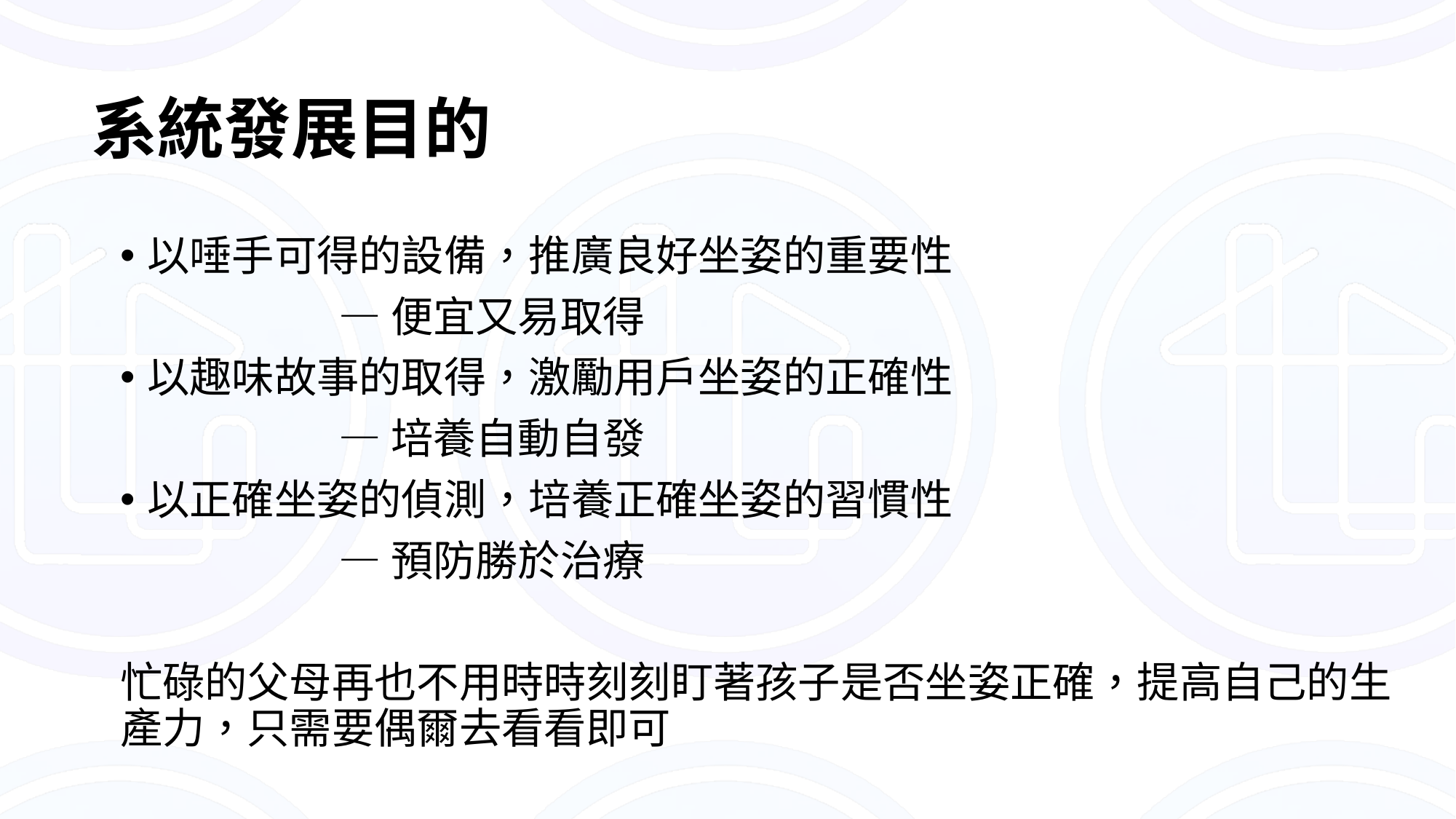

# 系統發展目的
以唾手可得的設備，推廣良好坐姿的重要性
		—便宜又易取得
以趣味故事的取得，激勵用戶坐姿的正確性
		—培養自動自發
以正確坐姿的偵測，培養正確坐姿的習慣性
		—預防勝於治療

忙碌的父母再也不用時時刻刻盯著孩子是否坐姿正確，提高自己的生產力，只需要偶爾去看看即可